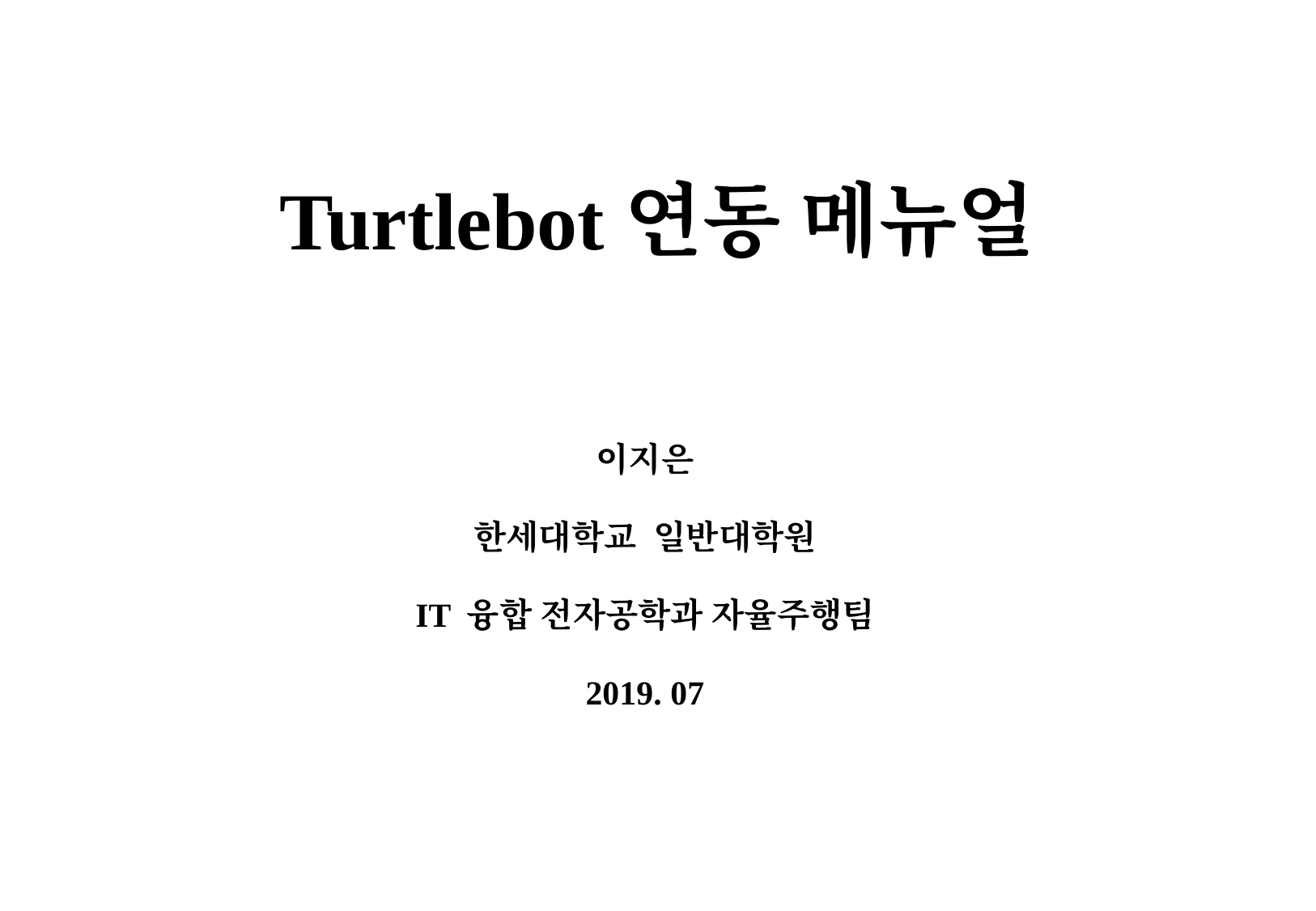

# Turtlebot연동 메뉴얼
이지은
한세대학교  일반대학원
IT 융합 전자공학과 자율주행팀
2019. 07